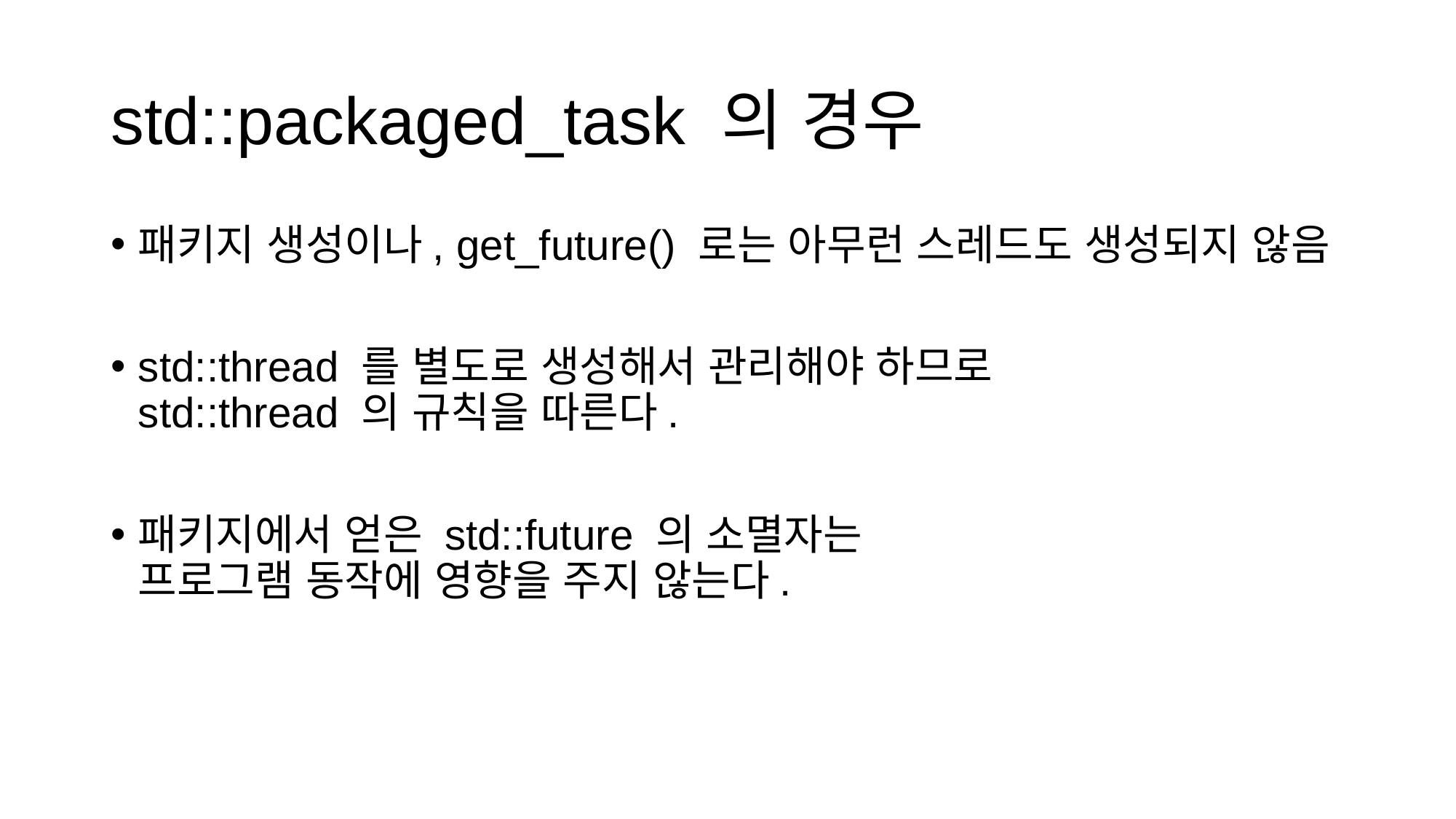

# std::packaged_task 의 경우
패키지 생성이나, get_future() 로는 아무런 스레드도 생성되지 않음

std::thread 를 별도로 생성해서 관리해야 하므로
std::thread 의 규칙을 따른다.

패키지에서 얻은 std::future 의 소멸자는
프로그램 동작에 영향을 주지 않는다.